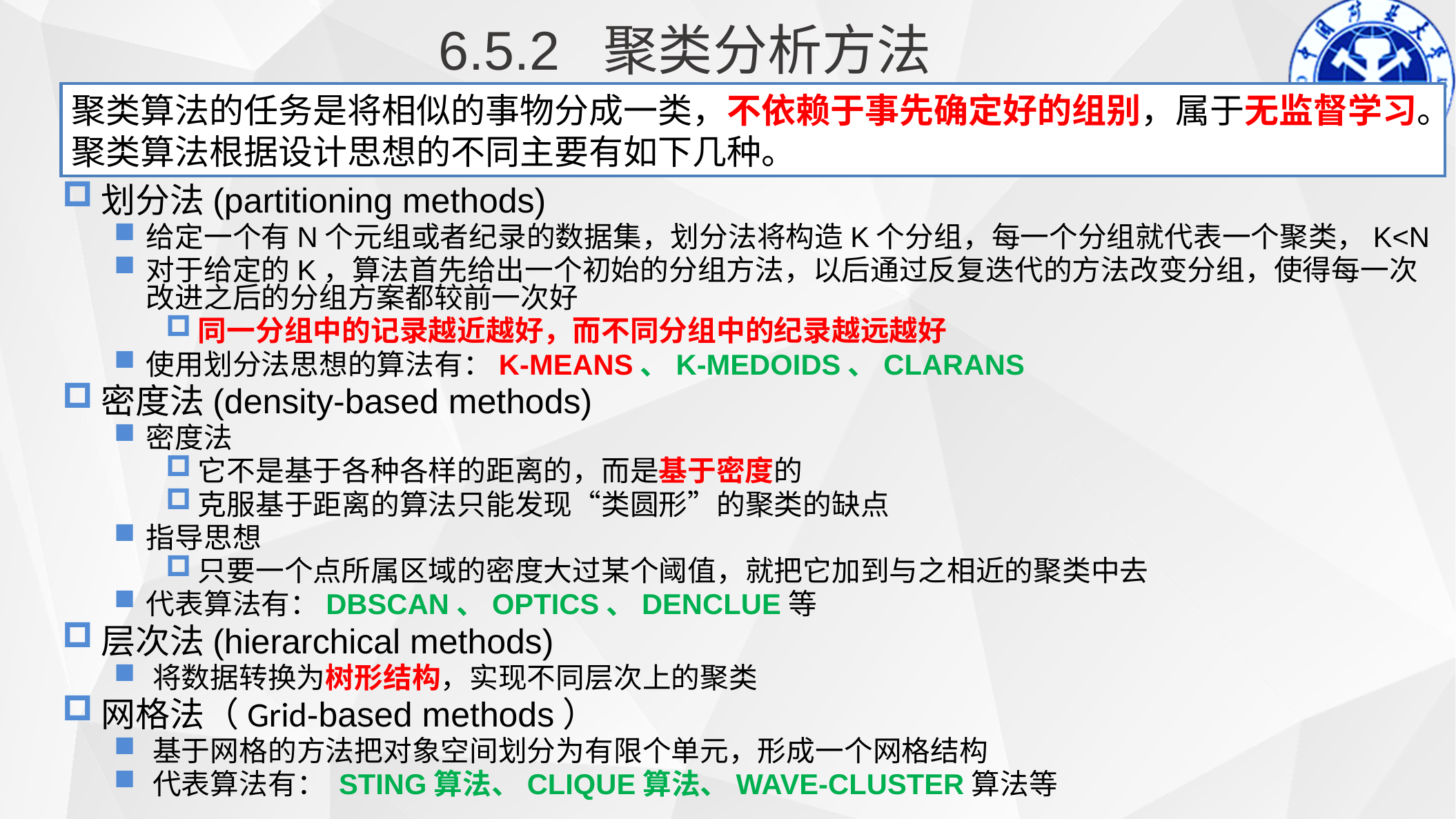

6.5.2  聚类分析方法
聚类算法的任务是将相似的事物分成一类，不依赖于事先确定好的组别，属于无监督学习。聚类算法根据设计思想的不同主要有如下几种。
划分法(partitioning methods)
给定一个有N个元组或者纪录的数据集，划分法将构造K个分组，每一个分组就代表一个聚类，K<N
对于给定的K，算法首先给出一个初始的分组方法，以后通过反复迭代的方法改变分组，使得每一次改进之后的分组方案都较前一次好
同一分组中的记录越近越好，而不同分组中的纪录越远越好
使用划分法思想的算法有：K-MEANS、K-MEDOIDS、CLARANS
密度法(density-based methods)
密度法
它不是基于各种各样的距离的，而是基于密度的
克服基于距离的算法只能发现“类圆形”的聚类的缺点
指导思想
只要一个点所属区域的密度大过某个阈值，就把它加到与之相近的聚类中去
代表算法有：DBSCAN、OPTICS、DENCLUE等
层次法(hierarchical methods)
将数据转换为树形结构，实现不同层次上的聚类
网格法（Grid-based methods）
基于网格的方法把对象空间划分为有限个单元，形成一个网格结构
代表算法有： STING算法、CLIQUE算法、WAVE-CLUSTER算法等

161